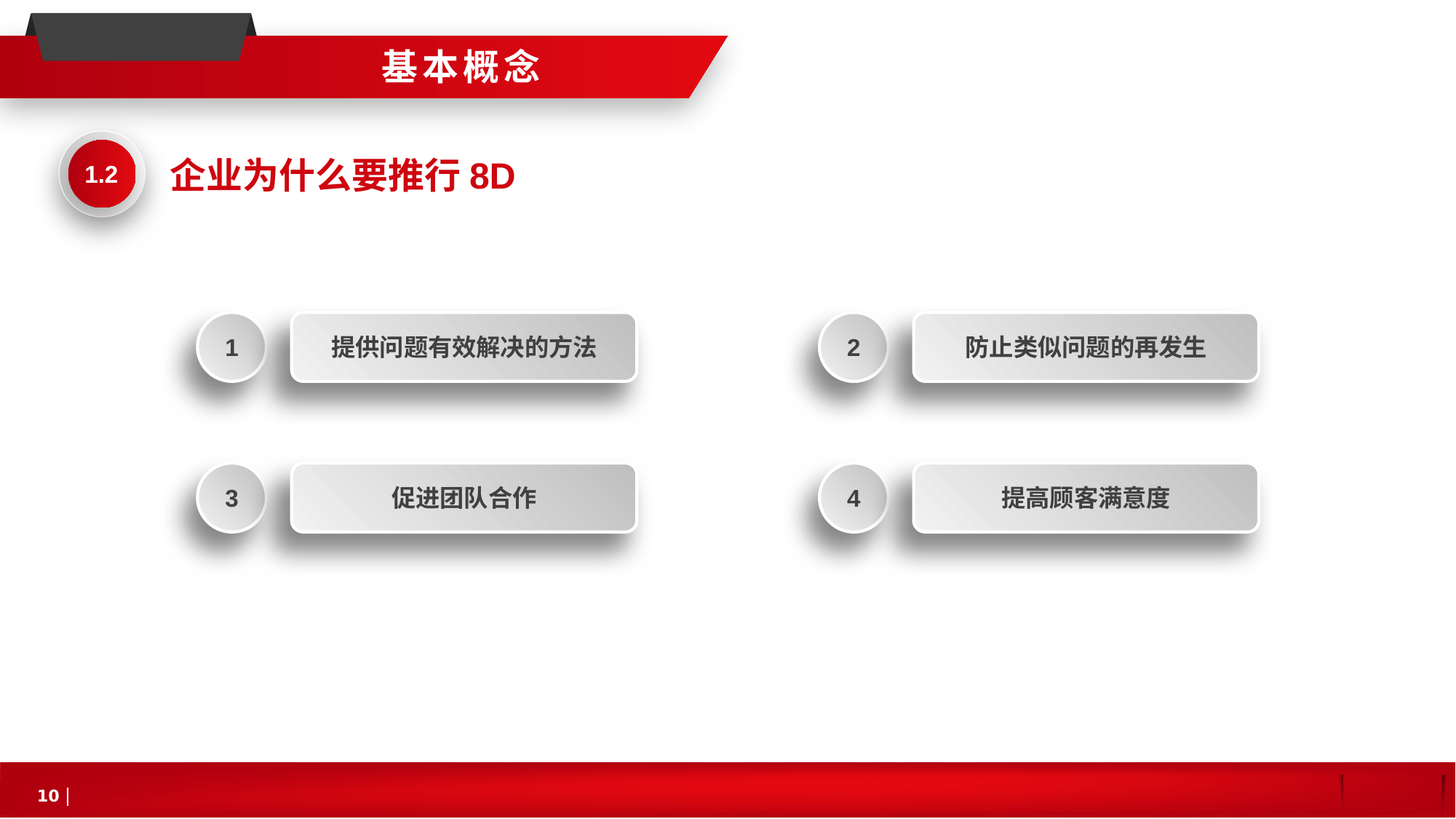

基本概念

企业为什么要推行8D
1.2
1
提供问题有效解决的方法
2
防止类似问题的再发生
3
促进团队合作
4
提高顾客满意度